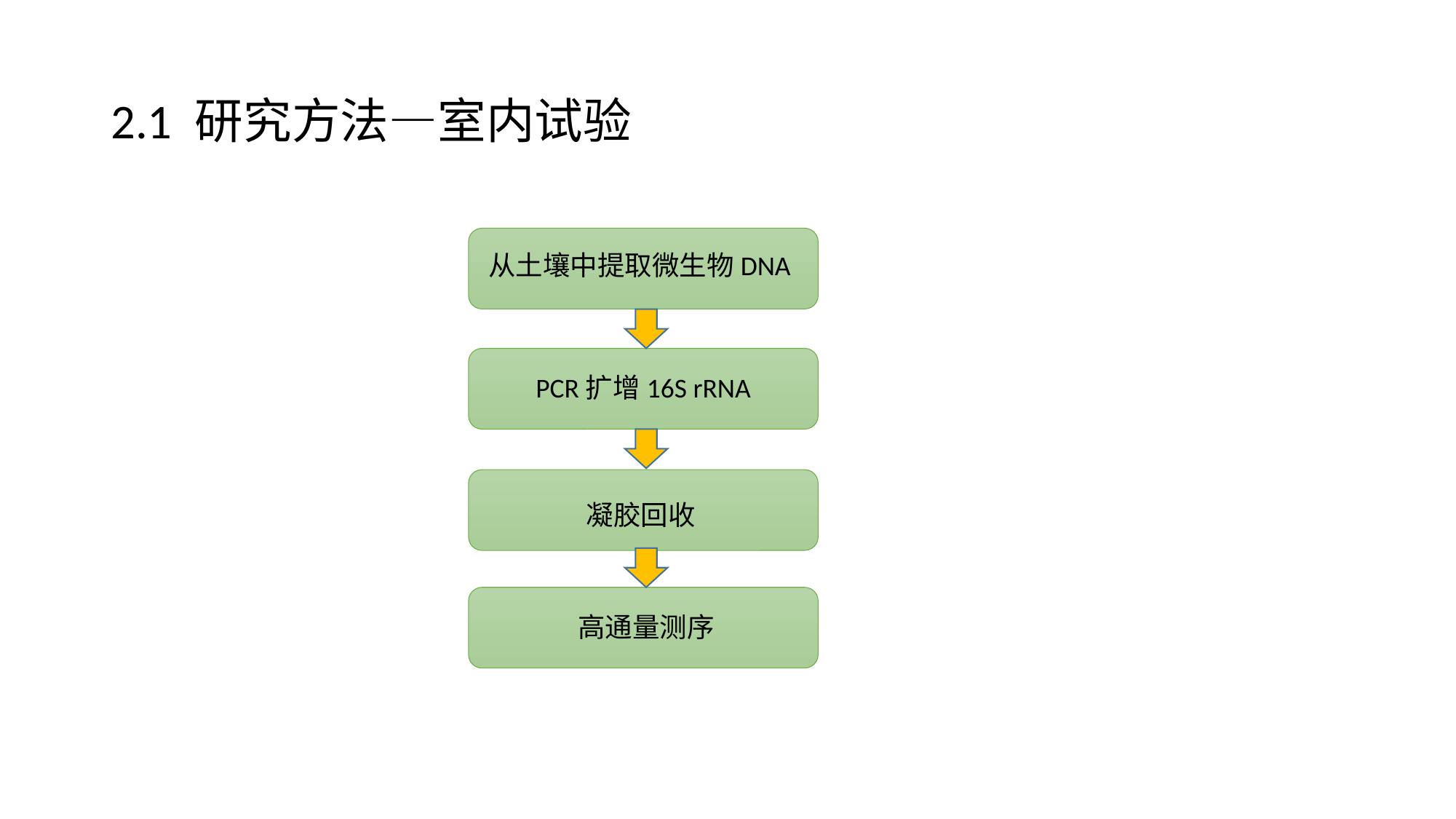

# 2.1 研究方法—室内试验

从土壤中提取微生物DNA

PCR扩增16S rRNA

凝胶回收

高通量测序